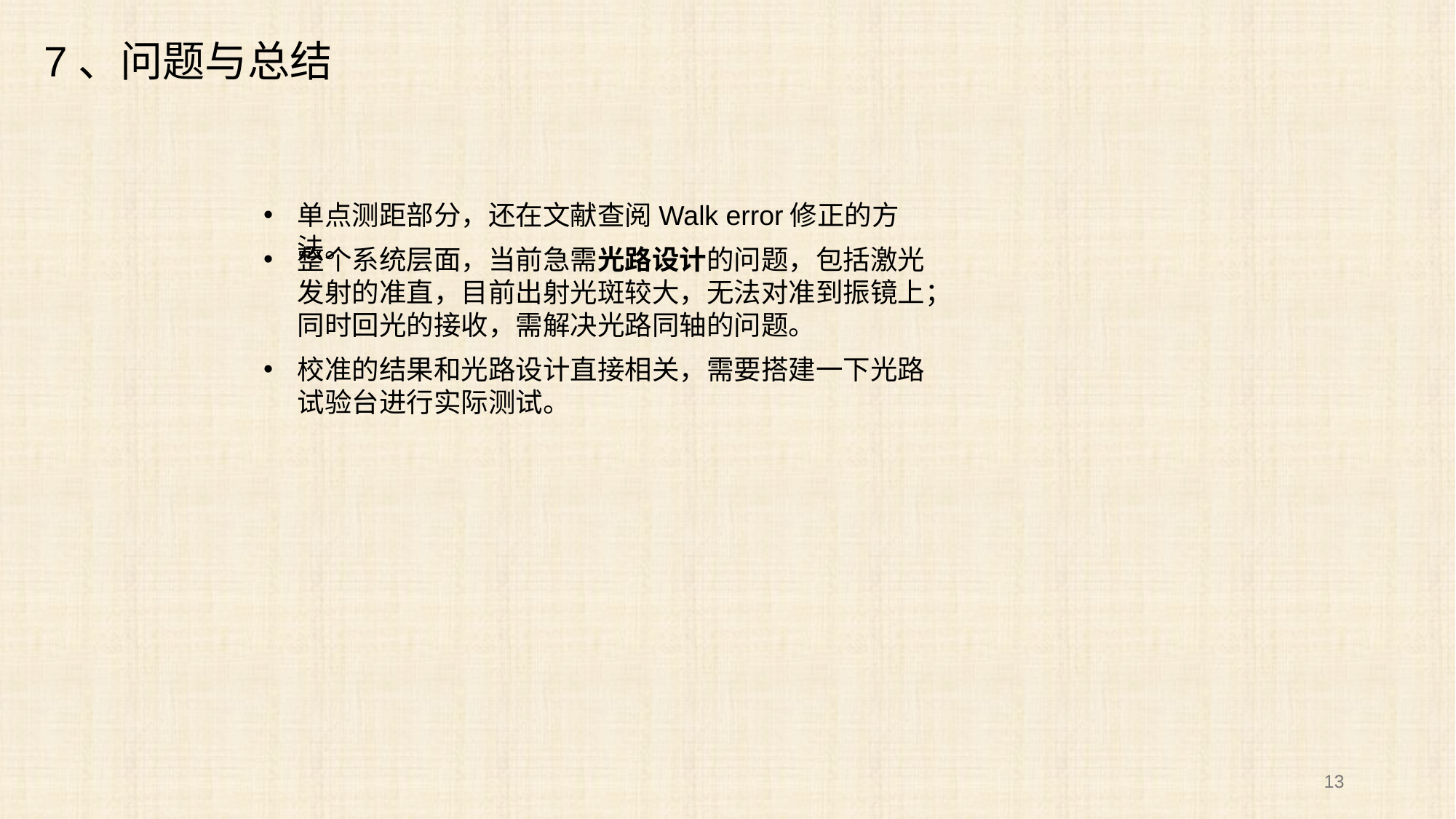

7、问题与总结
单点测距部分，还在文献查阅Walk error修正的方法。
整个系统层面，当前急需光路设计的问题，包括激光发射的准直，目前出射光斑较大，无法对准到振镜上；同时回光的接收，需解决光路同轴的问题。
校准的结果和光路设计直接相关，需要搭建一下光路试验台进行实际测试。
13